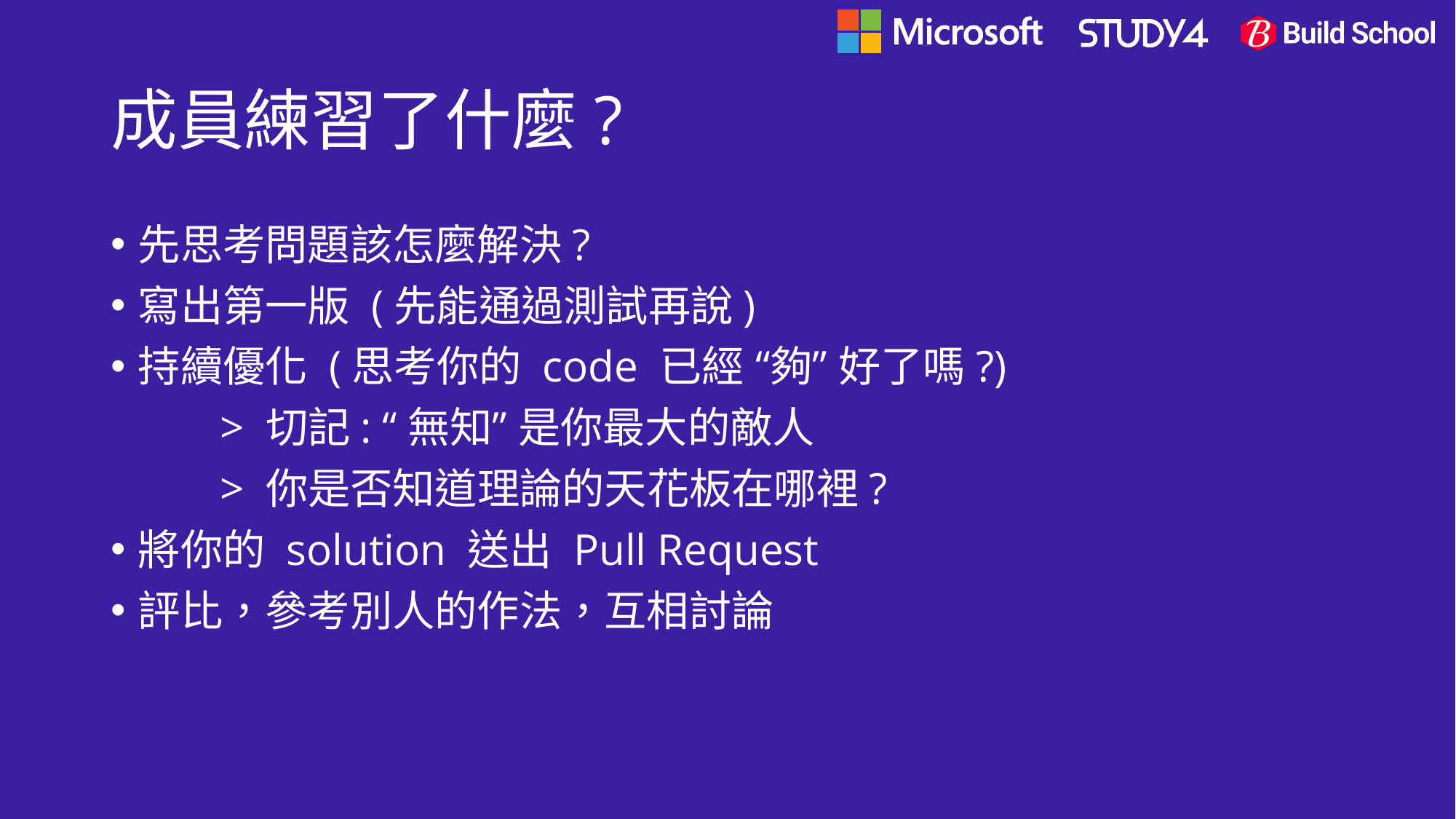

# 成員練習了什麼?
先思考問題該怎麼解決?
寫出第一版 (先能通過測試再說)
持續優化 (思考你的 code 已經 “夠” 好了嗎?)
	> 切記: “無知” 是你最大的敵人
	> 你是否知道理論的天花板在哪裡?
將你的 solution 送出 Pull Request
評比，參考別人的作法，互相討論